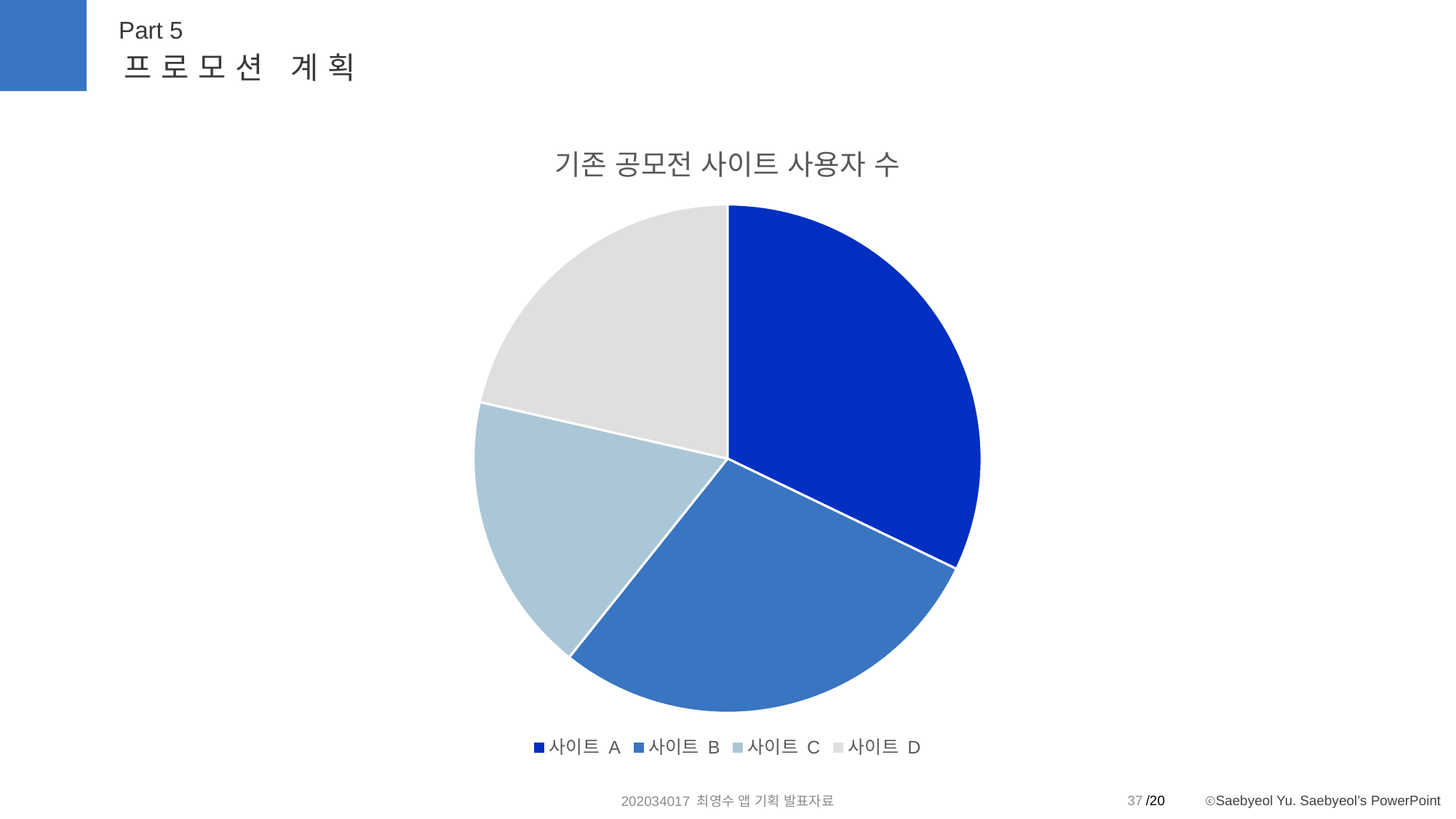

Part 5
프로모션 계획

### Chart: 기존 공모전 사이트 사용자 수

| Category | 사용자 수 |
|---|---|
| 사이트 A | 9.0 |
| 사이트 B | 8.0 |
| 사이트 C | 5.0 |
| 사이트 D | 6.0 |
37
202034017 최영수 앱 기획 발표자료